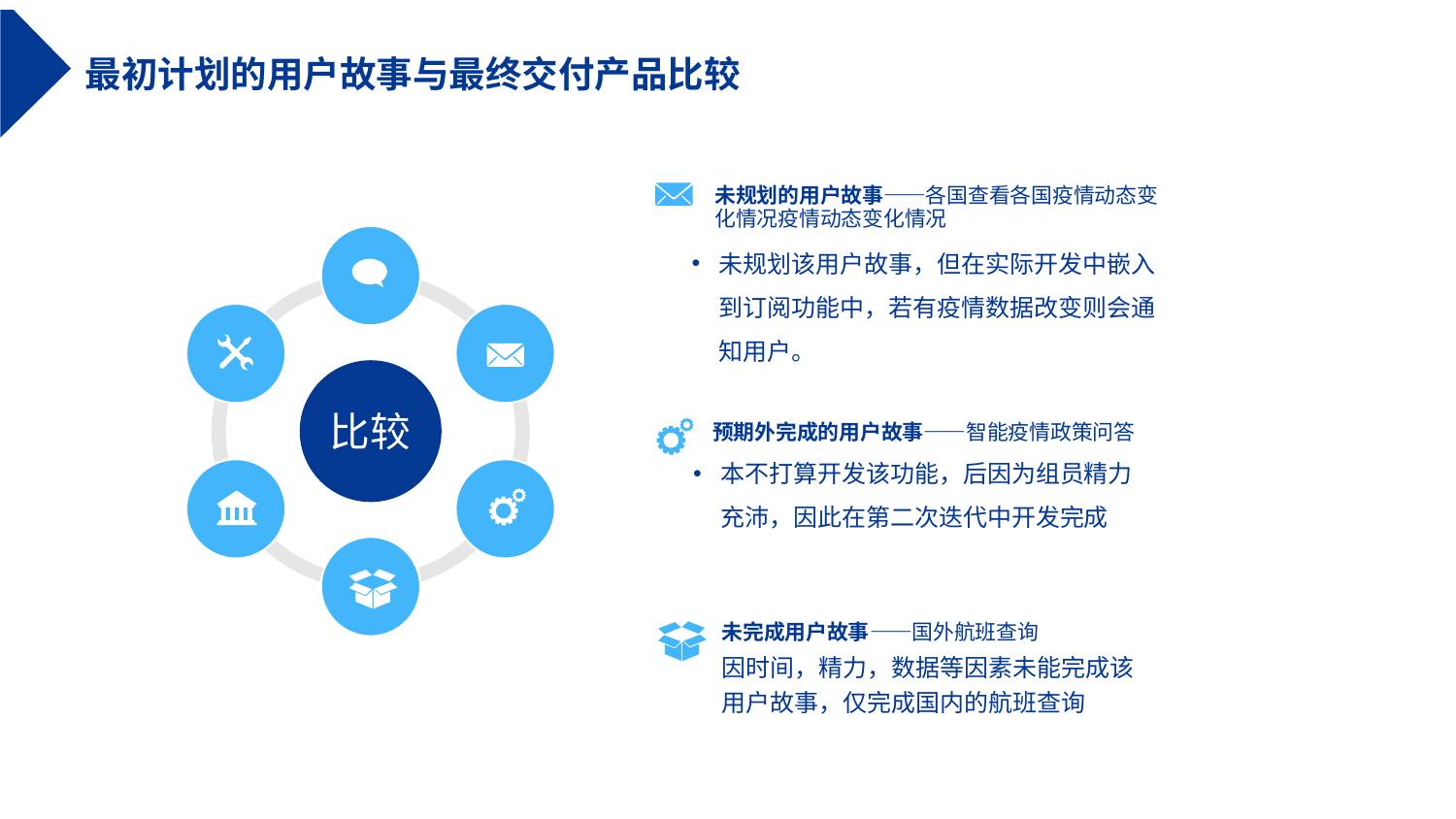

最初计划的用户故事与最终交付产品比较

未规划的用户故事——各国查看各国疫情动态变化情况疫情动态变化情况

比较

未规划该用户故事，但在实际开发中嵌入到订阅功能中，若有疫情数据改变则会通知用户。

预期外完成的用户故事——智能疫情政策问答

本不打算开发该功能，后因为组员精力充沛，因此在第二次迭代中开发完成

未完成用户故事——国外航班查询

因时间，精力，数据等因素未能完成该用户故事，仅完成国内的航班查询